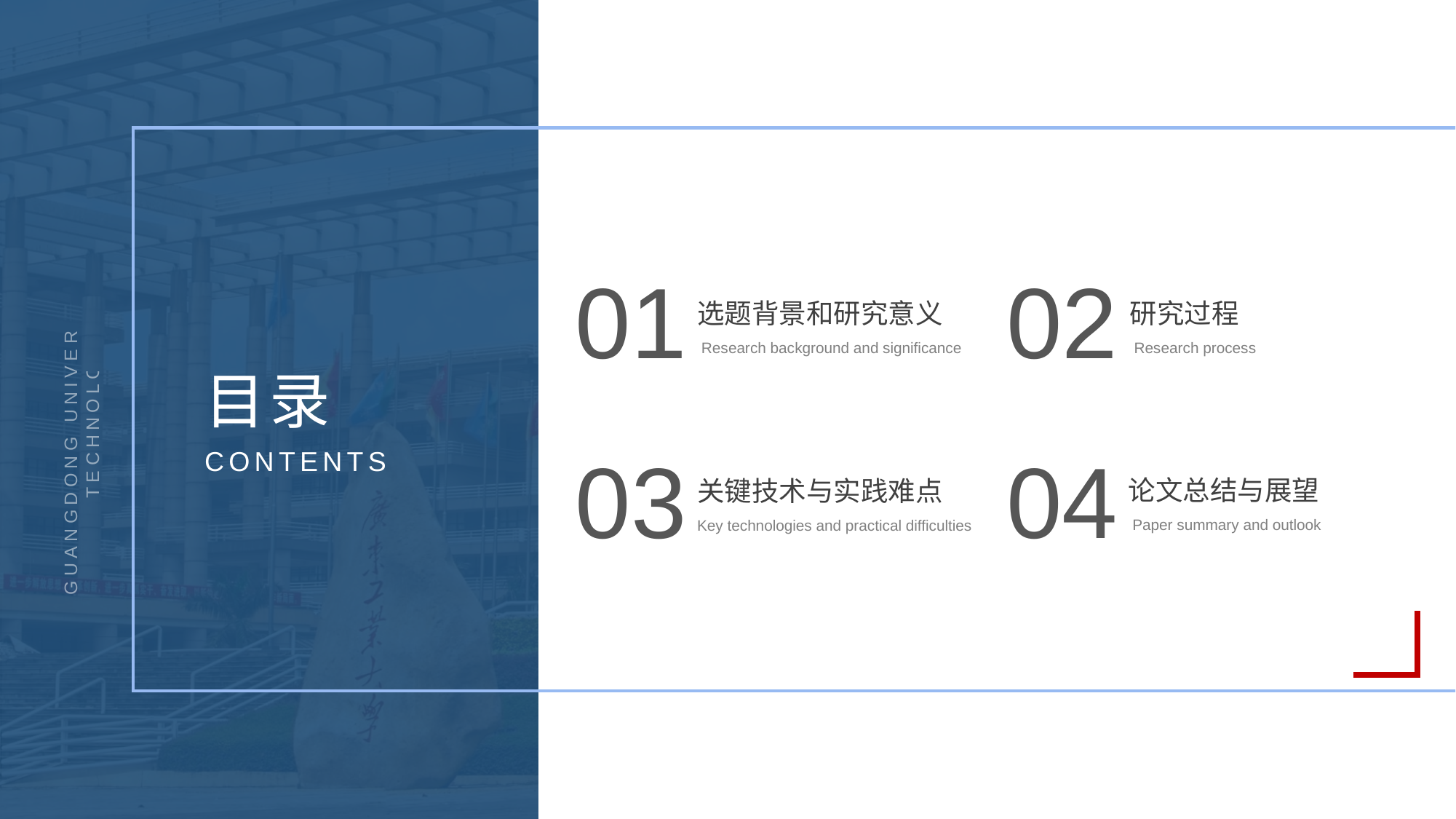

01
02
研究过程
 Research process
选题背景和研究意义
 Research background and significance
目录
CONTENTS
GUANGDONG UNIVERSITY OF TECHNOLOGY
03
04
论文总结与展望
 Paper summary and outlook
关键技术与实践难点
Key technologies and practical difficulties